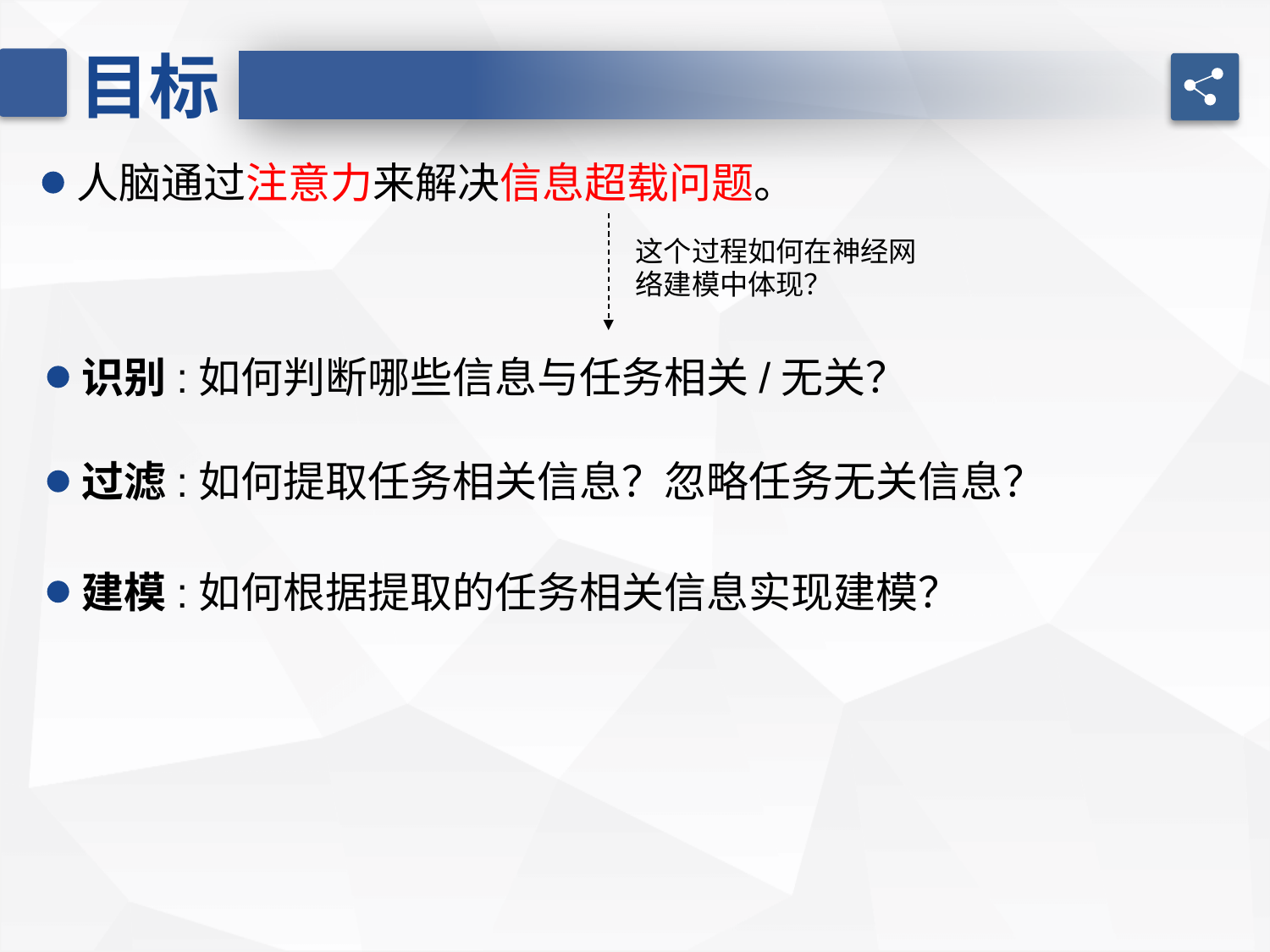

目标

人脑通过注意力来解决信息超载问题。

这个过程如何在神经网络建模中体现？
识别:如何判断哪些信息与任务相关/无关？

过滤:如何提取任务相关信息？忽略任务无关信息？

建模:如何根据提取的任务相关信息实现建模？